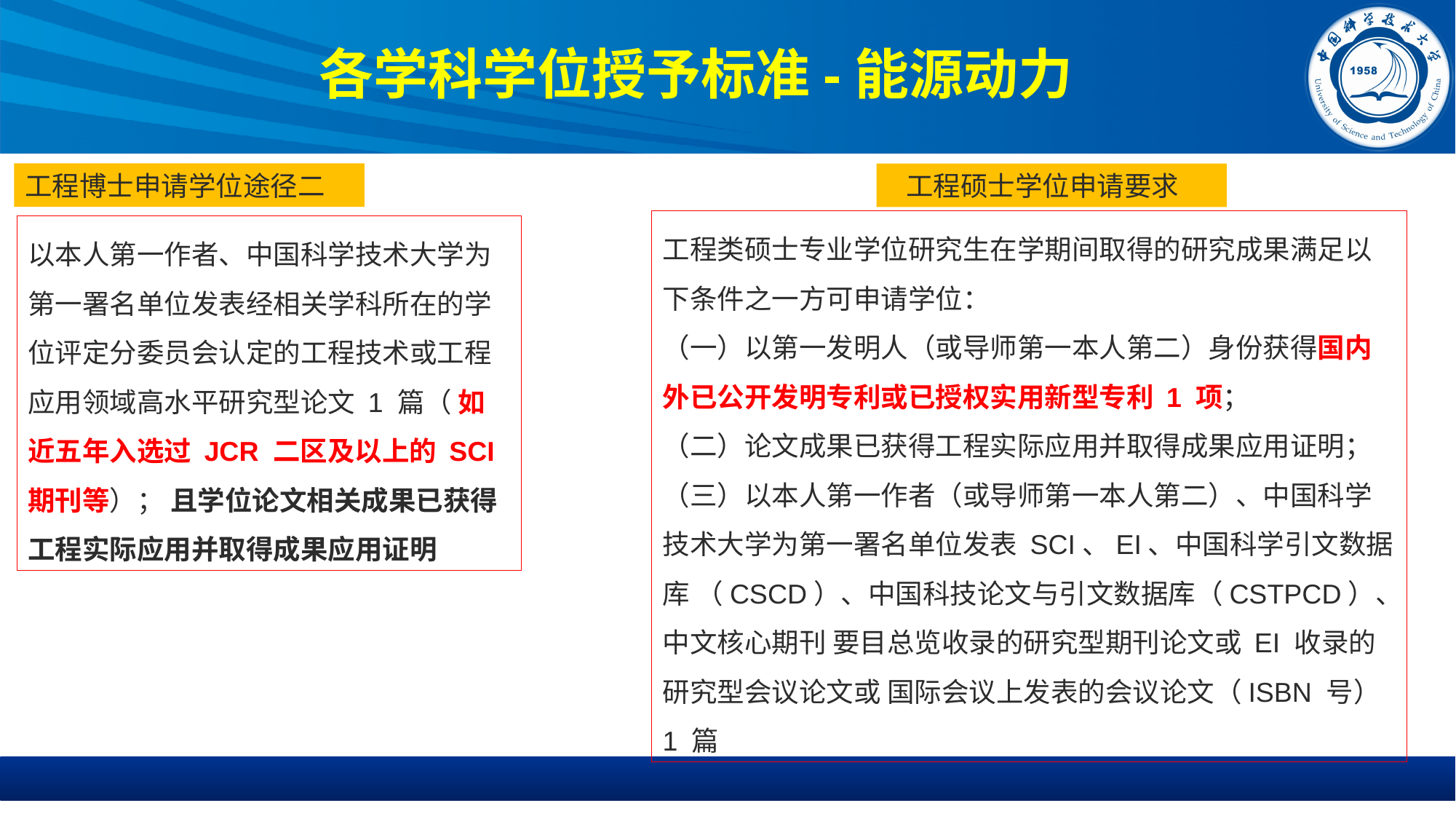

# 各学科学位授予标准-能源动力
工程博士申请学位途径二
  工程硕士学位申请要求
工程类硕士专业学位研究生在学期间取得的研究成果满足以下条件之一方可申请学位：
（一）以第一发明人（或导师第一本人第二）身份获得国内 外已公开发明专利或已授权实用新型专利 1 项；
（二）论文成果已获得工程实际应用并取得成果应用证明； （三）以本人第一作者（或导师第一本人第二）、中国科学 技术大学为第一署名单位发表 SCI、EI、中国科学引文数据库 （CSCD）、中国科技论文与引文数据库（CSTPCD）、中文核心期刊 要目总览收录的研究型期刊论文或 EI 收录的研究型会议论文或 国际会议上发表的会议论文（ISBN 号）1 篇
以本人第一作者、中国科学技术大学为第一署名单位发表经相关学科所在的学位评定分委员会认定的工程技术或工程应用领域高水平研究型论文 1 篇（ 如近五年入选过 JCR 二区及以上的 SCI期刊等）； 且学位论文相关成果已获得工程实际应用并取得成果应用证明